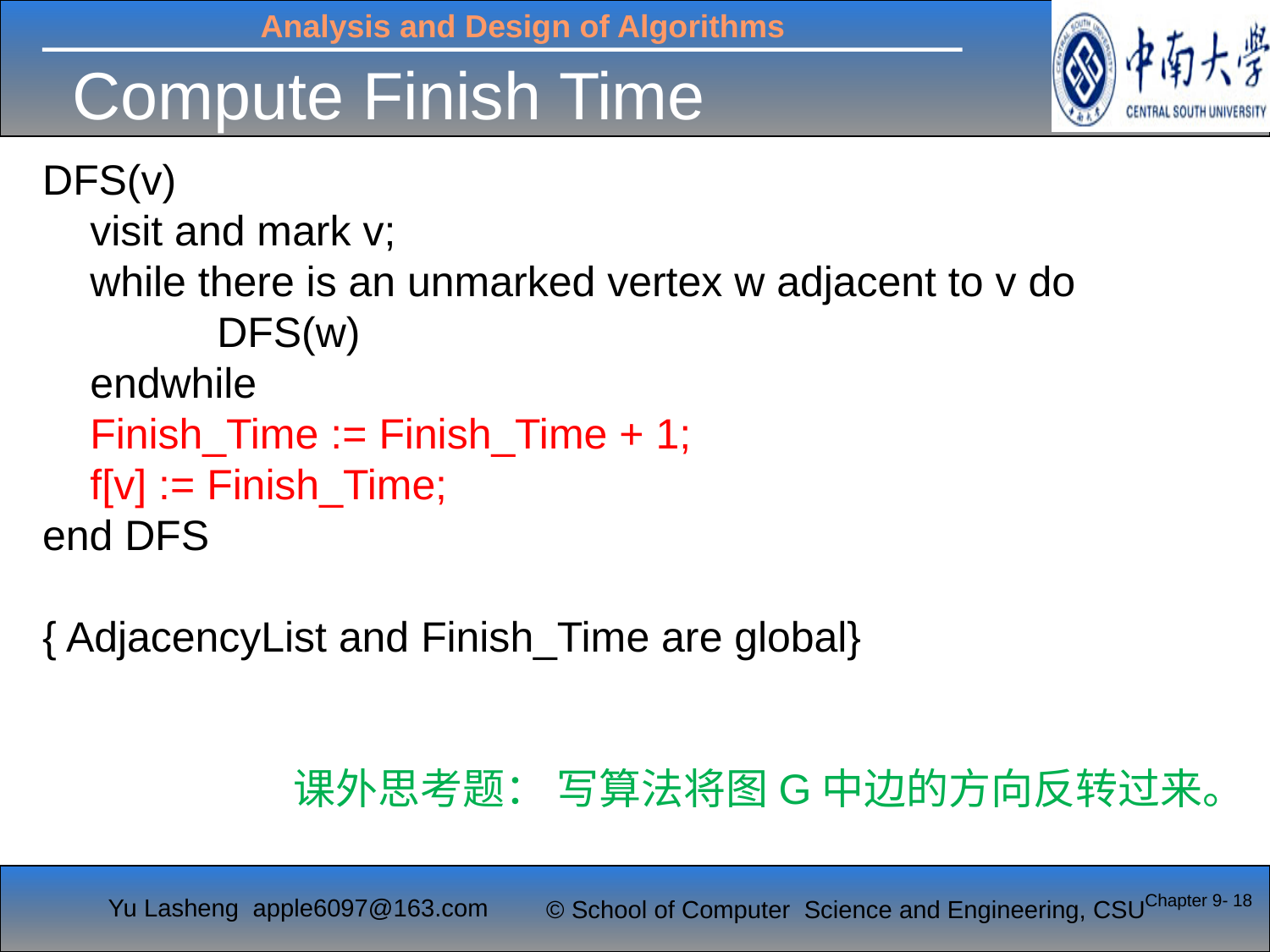

# Compute Finish Time
DFS(v)
	visit and mark v;
	while there is an unmarked vertex w adjacent to v do
		DFS(w)
	endwhile
	Finish_Time := Finish_Time + 1;
	f[v] := Finish_Time;
end DFS

{ AdjacencyList and Finish_Time are global}
课外思考题： 写算法将图G中边的方向反转过来。
Chapter 9- 18